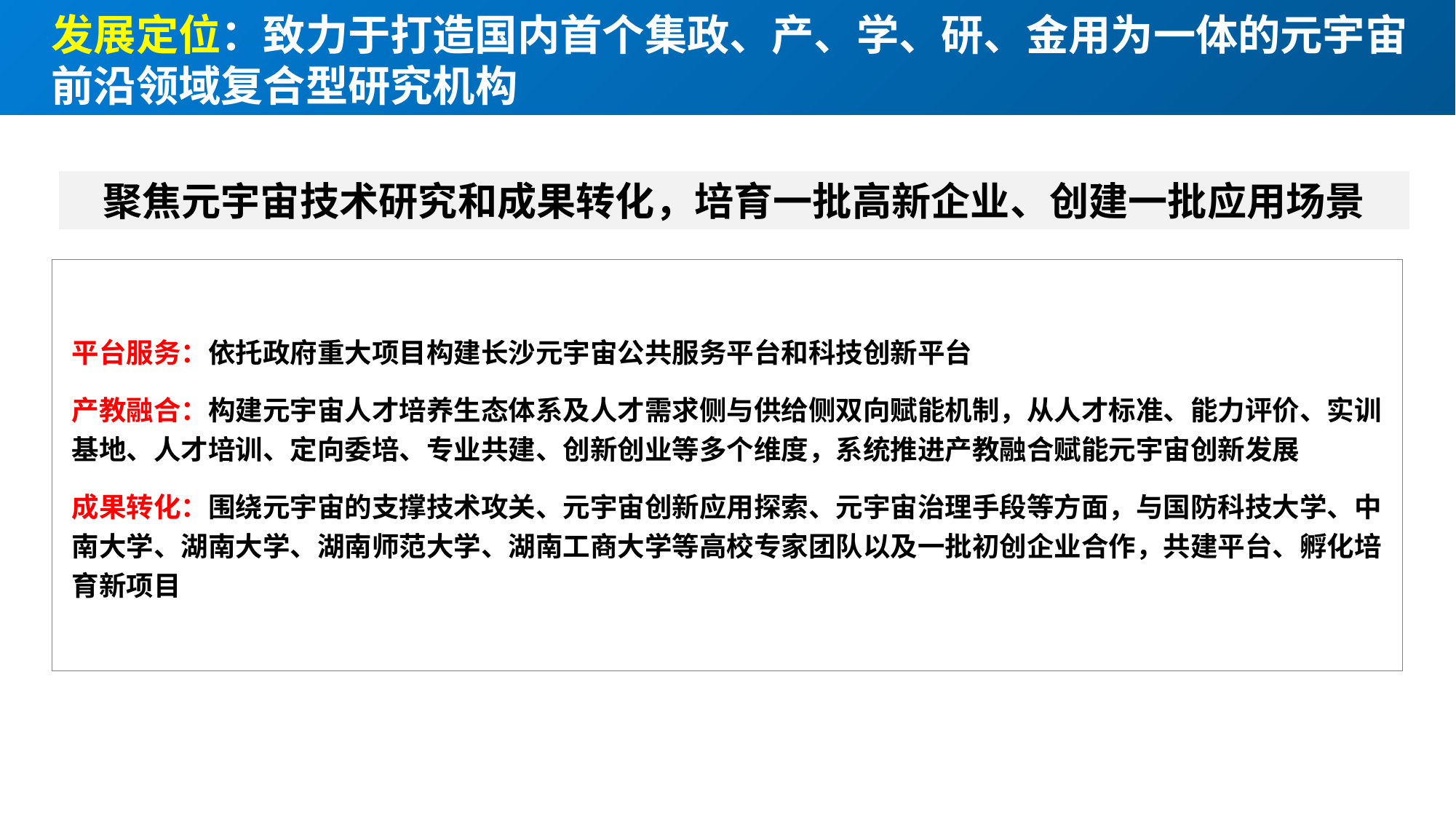

发展定位：致力于打造国内首个集政、产、学、研、金用为一体的元宇宙前沿领域复合型研究机构
聚焦元宇宙技术研究和成果转化，培育一批高新企业、创建一批应用场景
平台服务：依托政府重大项目构建长沙元宇宙公共服务平台和科技创新平台
产教融合：构建元宇宙人才培养生态体系及人才需求侧与供给侧双向赋能机制，从人才标准、能力评价、实训基地、人才培训、定向委培、专业共建、创新创业等多个维度，系统推进产教融合赋能元宇宙创新发展
成果转化：围绕元宇宙的支撑技术攻关、元宇宙创新应用探索、元宇宙治理手段等方面，与国防科技大学、中南大学、湖南大学、湖南师范大学、湖南工商大学等高校专家团队以及一批初创企业合作，共建平台、孵化培育新项目